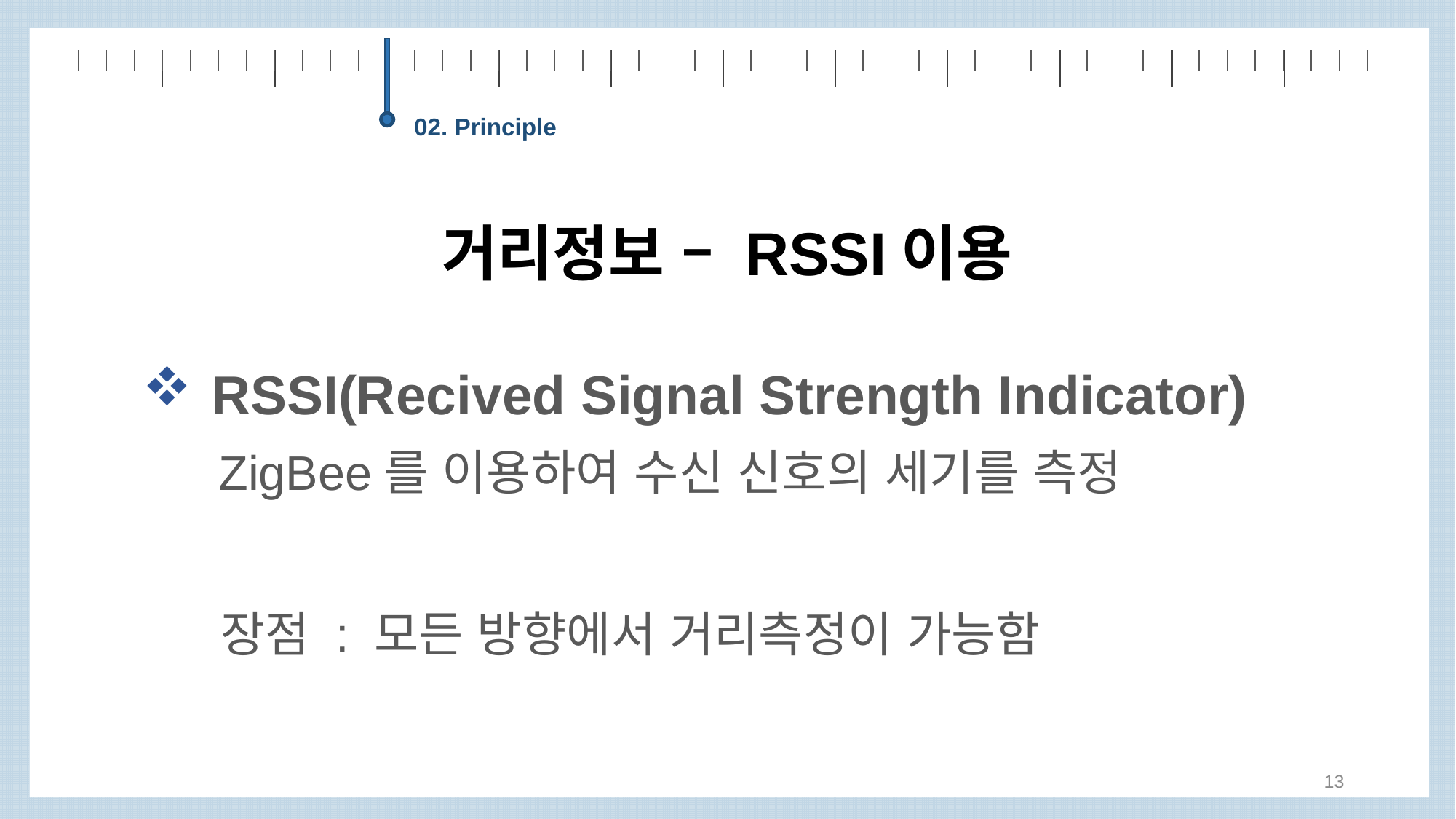

|  |  |  |  |  |  |  |  |  |  |  |  |  |  |  |  |  |  |  |  |  |  |  |  |  |  |  |  |  |  |  |  |  |  |  |  |  |  |  |  |  |  |  |  |  |  |  |  |
| --- | --- | --- | --- | --- | --- | --- | --- | --- | --- | --- | --- | --- | --- | --- | --- | --- | --- | --- | --- | --- | --- | --- | --- | --- | --- | --- | --- | --- | --- | --- | --- | --- | --- | --- | --- | --- | --- | --- | --- | --- | --- | --- | --- | --- | --- | --- | --- |
|  |  |  |  |  |  |  |  |  |  |  |  |
| --- | --- | --- | --- | --- | --- | --- | --- | --- | --- | --- | --- |
02. Principle
거리정보 – RSSI이용
RSSI(Recived Signal Strength Indicator)
ZigBee를 이용하여 수신 신호의 세기를 측정
장점 : 모든 방향에서 거리측정이 가능함
13